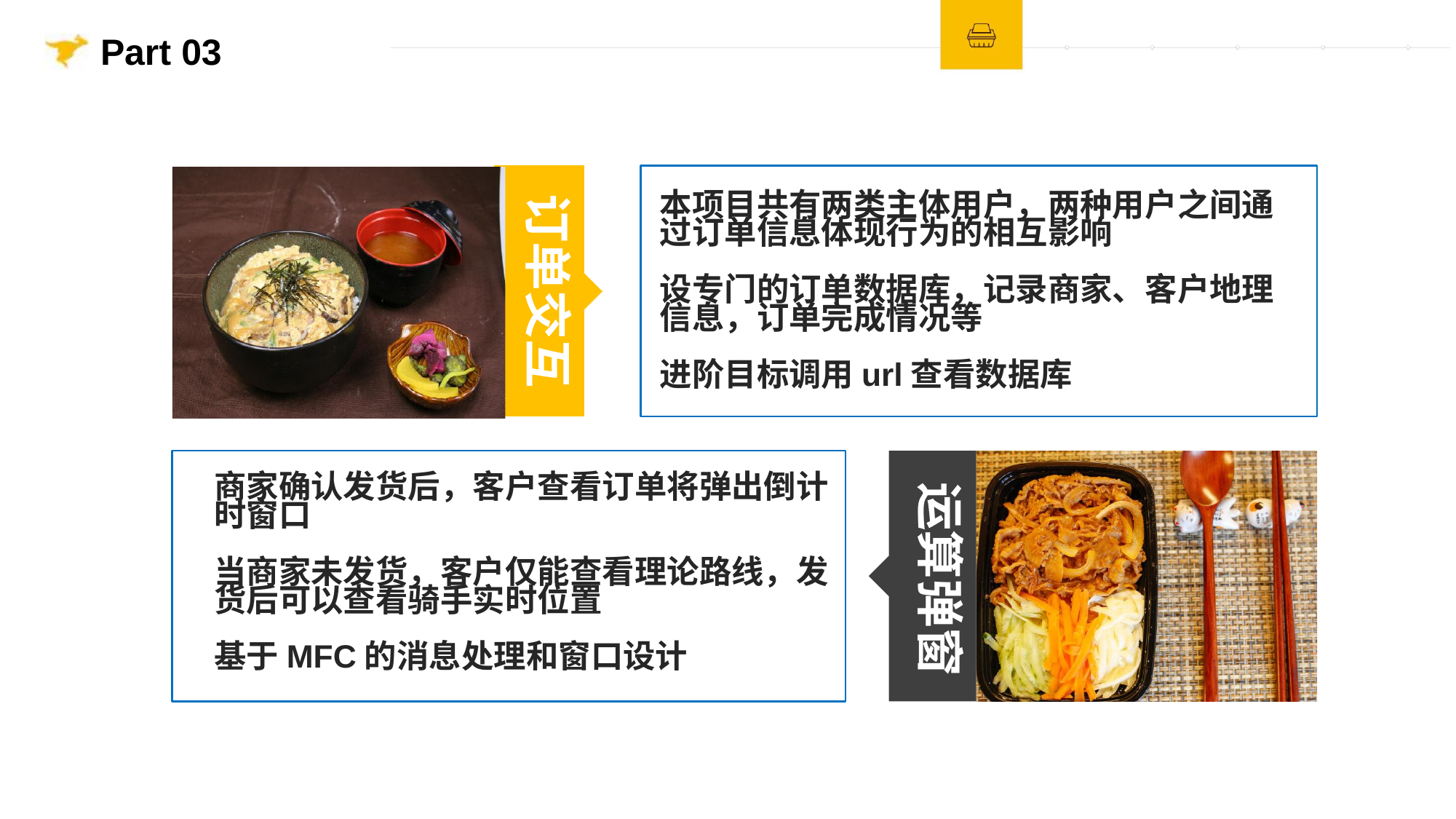

Part 03

订单交互

本项目共有两类主体用户，两种用户之间通过订单信息体现行为的相互影响

设专门的订单数据库，记录商家、客户地理信息，订单完成情况等

进阶目标调用url查看数据库

运算弹窗

商家确认发货后，客户查看订单将弹出倒计时窗口

当商家未发货，客户仅能查看理论路线，发货后可以查看骑手实时位置

基于MFC的消息处理和窗口设计